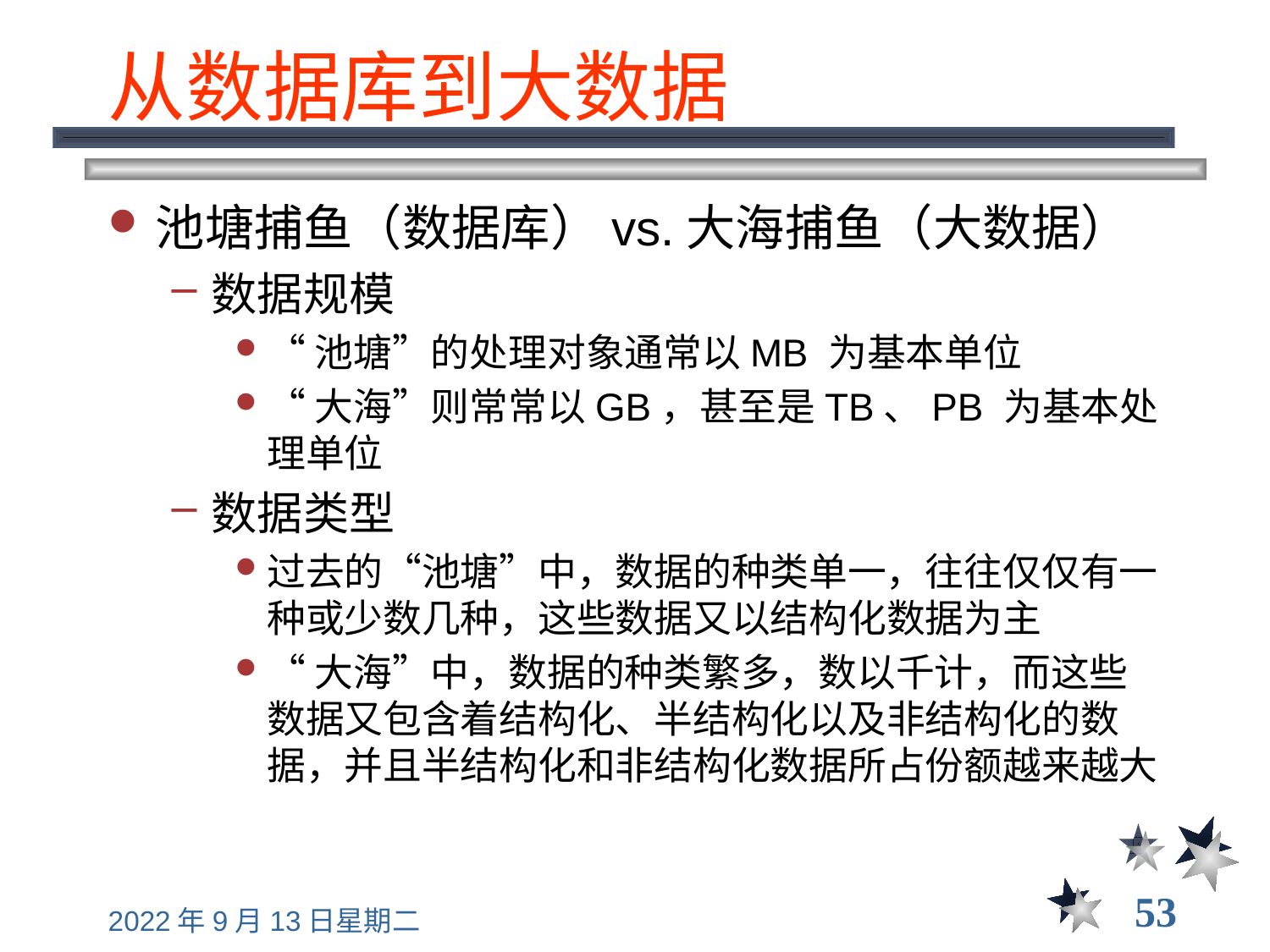

# 从数据库到大数据
池塘捕鱼（数据库）vs.大海捕鱼（大数据）
数据规模
“池塘”的处理对象通常以MB 为基本单位
“大海”则常常以GB，甚至是TB、PB 为基本处理单位
数据类型
过去的“池塘”中，数据的种类单一，往往仅仅有一种或少数几种，这些数据又以结构化数据为主
“大海”中，数据的种类繁多，数以千计，而这些数据又包含着结构化、半结构化以及非结构化的数据，并且半结构化和非结构化数据所占份额越来越大
53
2022年9月13日星期二
大数据管理----前言